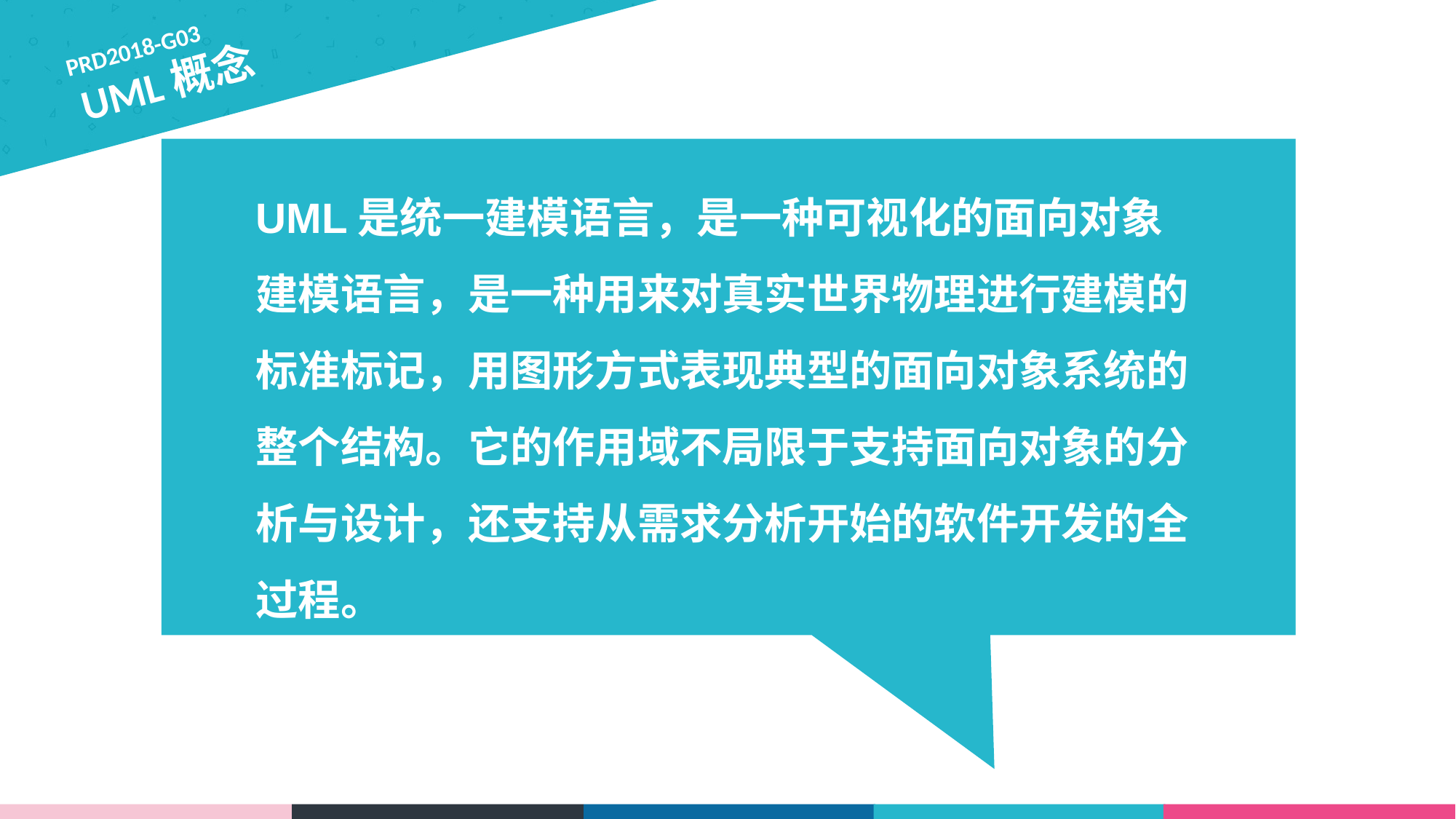

PRD2018-G03
 UML概念

UML是统一建模语言，是一种可视化的面向对象建模语言，是一种用来对真实世界物理进行建模的标准标记，用图形方式表现典型的面向对象系统的整个结构。它的作用域不局限于支持面向对象的分析与设计，还支持从需求分析开始的软件开发的全过程。